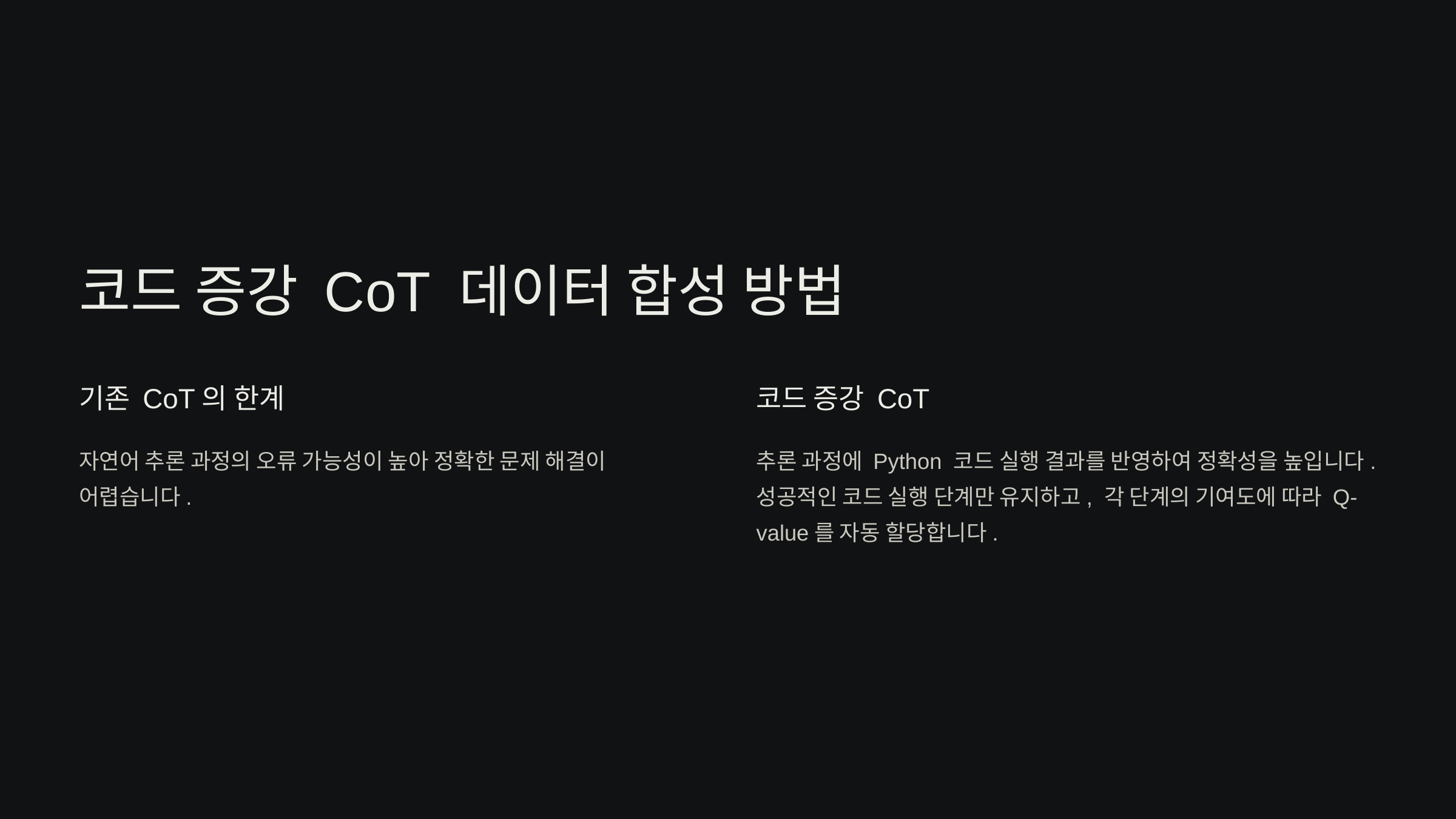

코드 증강 CoT 데이터 합성 방법
기존 CoT의 한계
코드 증강 CoT
자연어 추론 과정의 오류 가능성이 높아 정확한 문제 해결이 어렵습니다.
추론 과정에 Python 코드 실행 결과를 반영하여 정확성을 높입니다. 성공적인 코드 실행 단계만 유지하고, 각 단계의 기여도에 따라 Q-value를 자동 할당합니다.